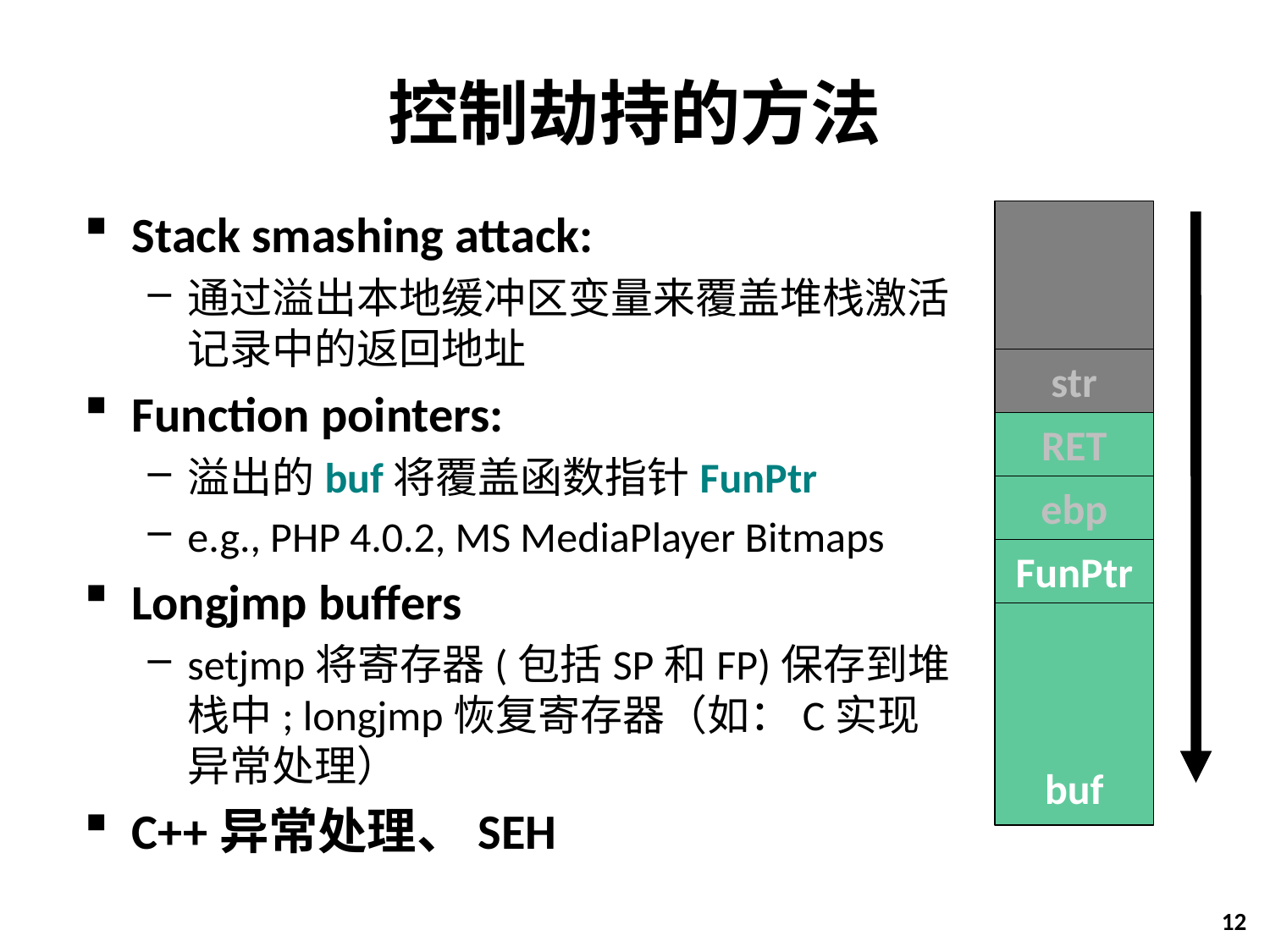

# 控制劫持的方法
Stack smashing attack:
通过溢出本地缓冲区变量来覆盖堆栈激活记录中的返回地址
Function pointers:
溢出的buf将覆盖函数指针FunPtr
e.g., PHP 4.0.2, MS MediaPlayer Bitmaps
Longjmp buffers
setjmp将寄存器(包括SP和FP)保存到堆栈中; longjmp恢复寄存器（如：C实现异常处理）
C++异常处理、SEH

str
RET
ebp
FunPtr

buf
12